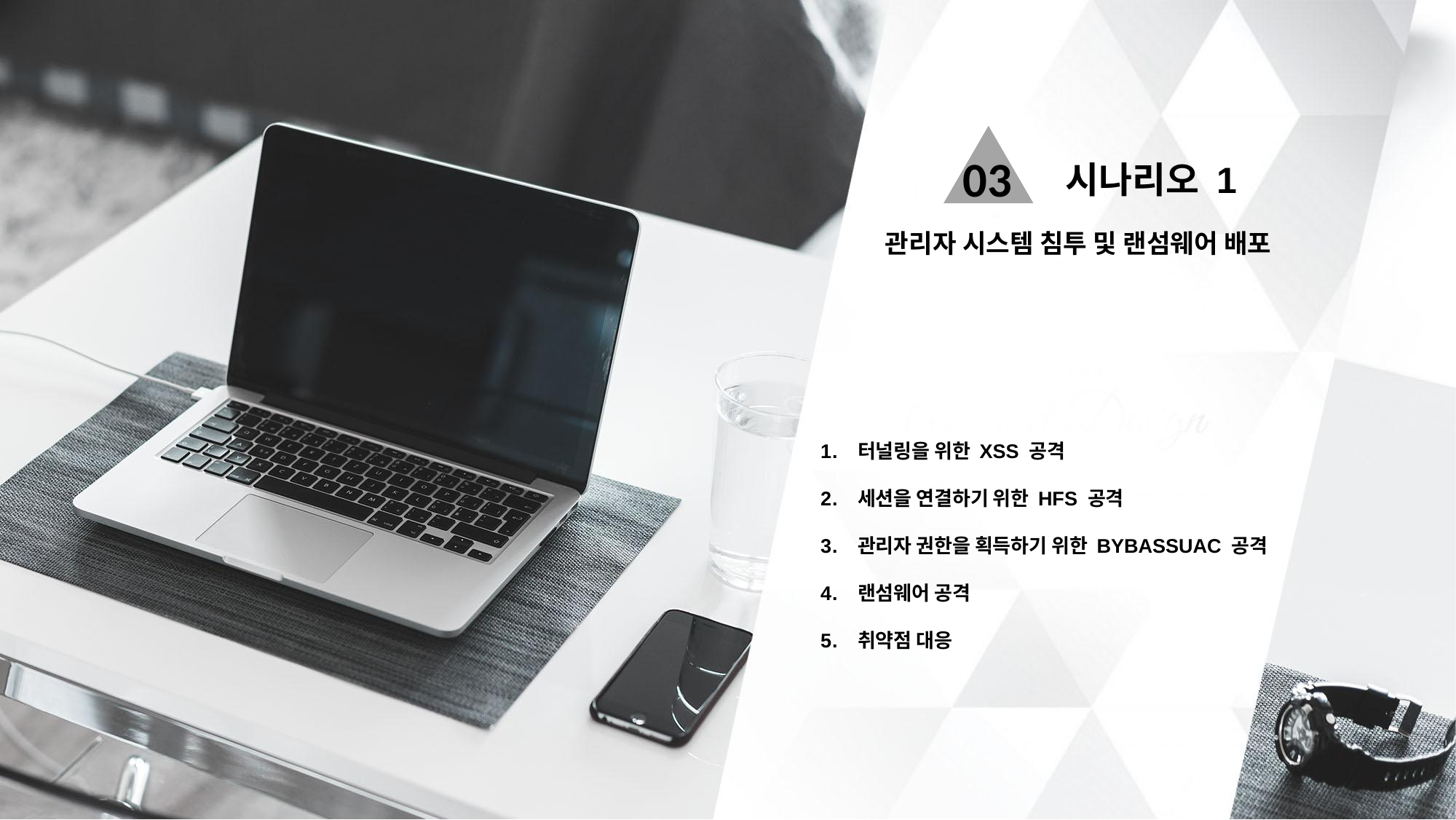

03
시나리오 1
관리자 시스템 침투 및 랜섬웨어 배포
터널링을 위한 XSS 공격
세션을 연결하기 위한 HFS 공격
관리자 권한을 획득하기 위한 BYBASSUAC 공격
랜섬웨어 공격
취약점 대응